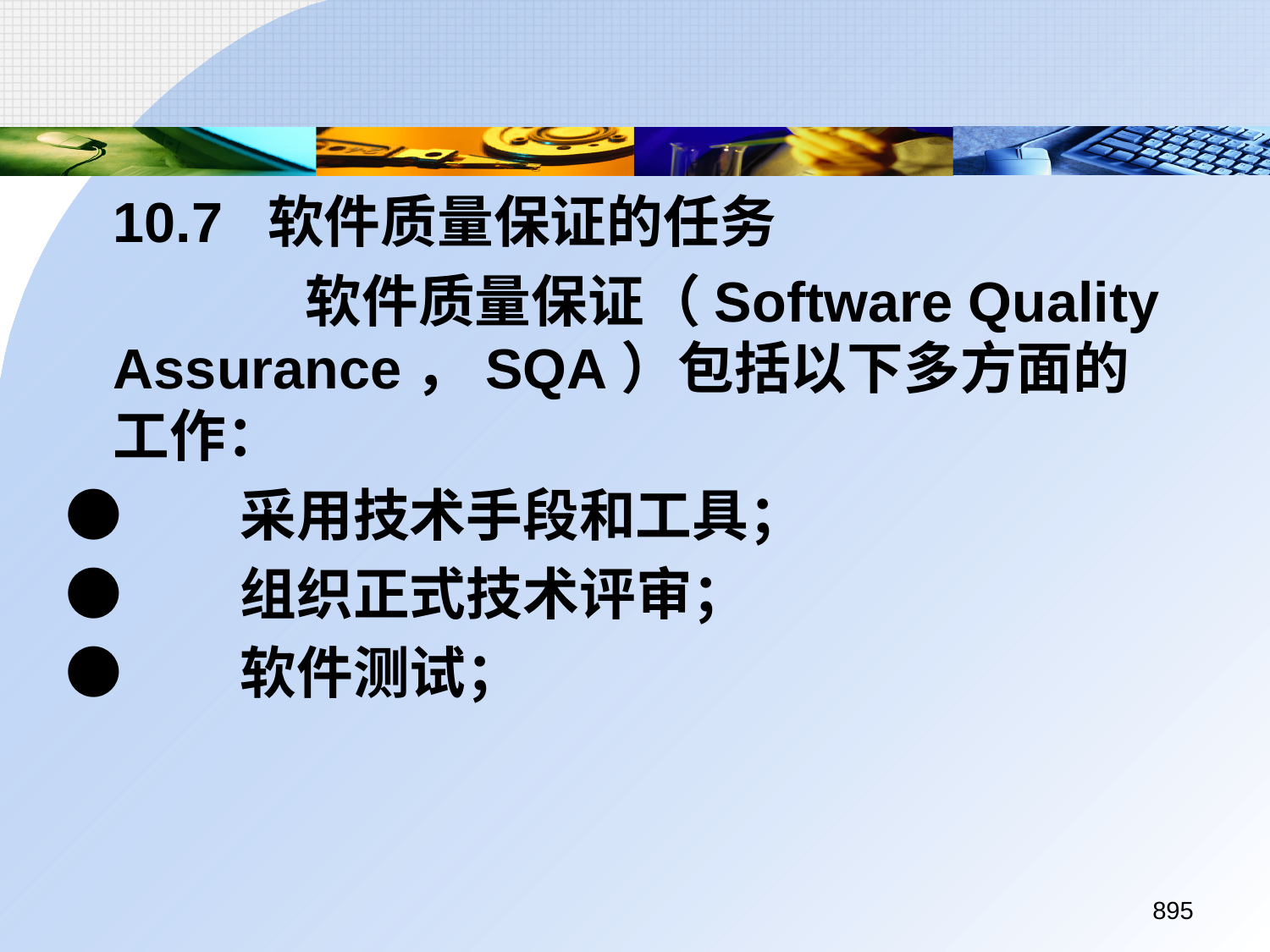

10.7  软件质量保证的任务
		    软件质量保证（Software Quality Assurance，SQA）包括以下多方面的工作：
●	采用技术手段和工具；
●	组织正式技术评审；
●	软件测试；
895